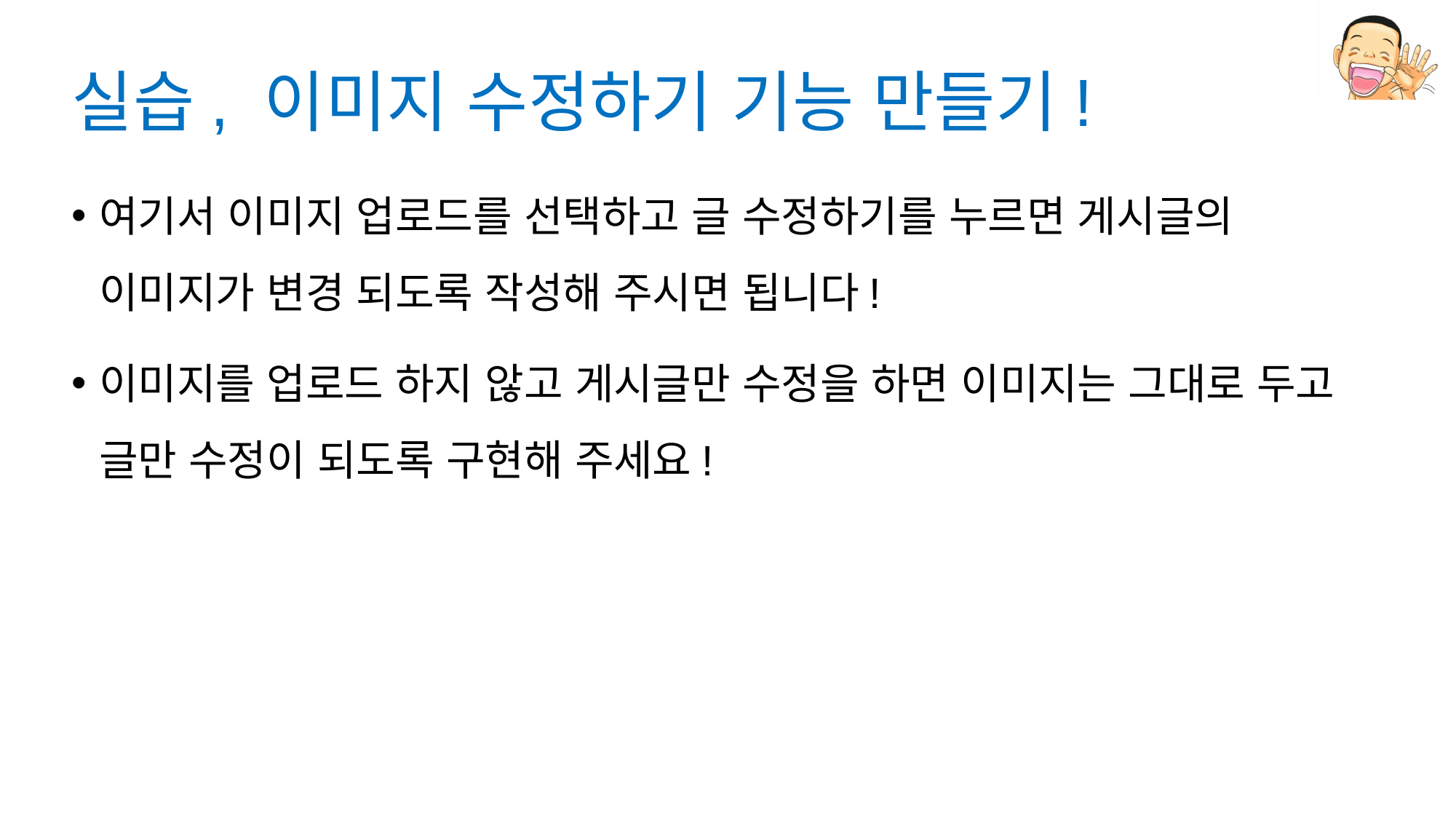

# 실습, 이미지 수정하기 기능 만들기!
여기서 이미지 업로드를 선택하고 글 수정하기를 누르면 게시글의 이미지가 변경 되도록 작성해 주시면 됩니다!
이미지를 업로드 하지 않고 게시글만 수정을 하면 이미지는 그대로 두고 글만 수정이 되도록 구현해 주세요!